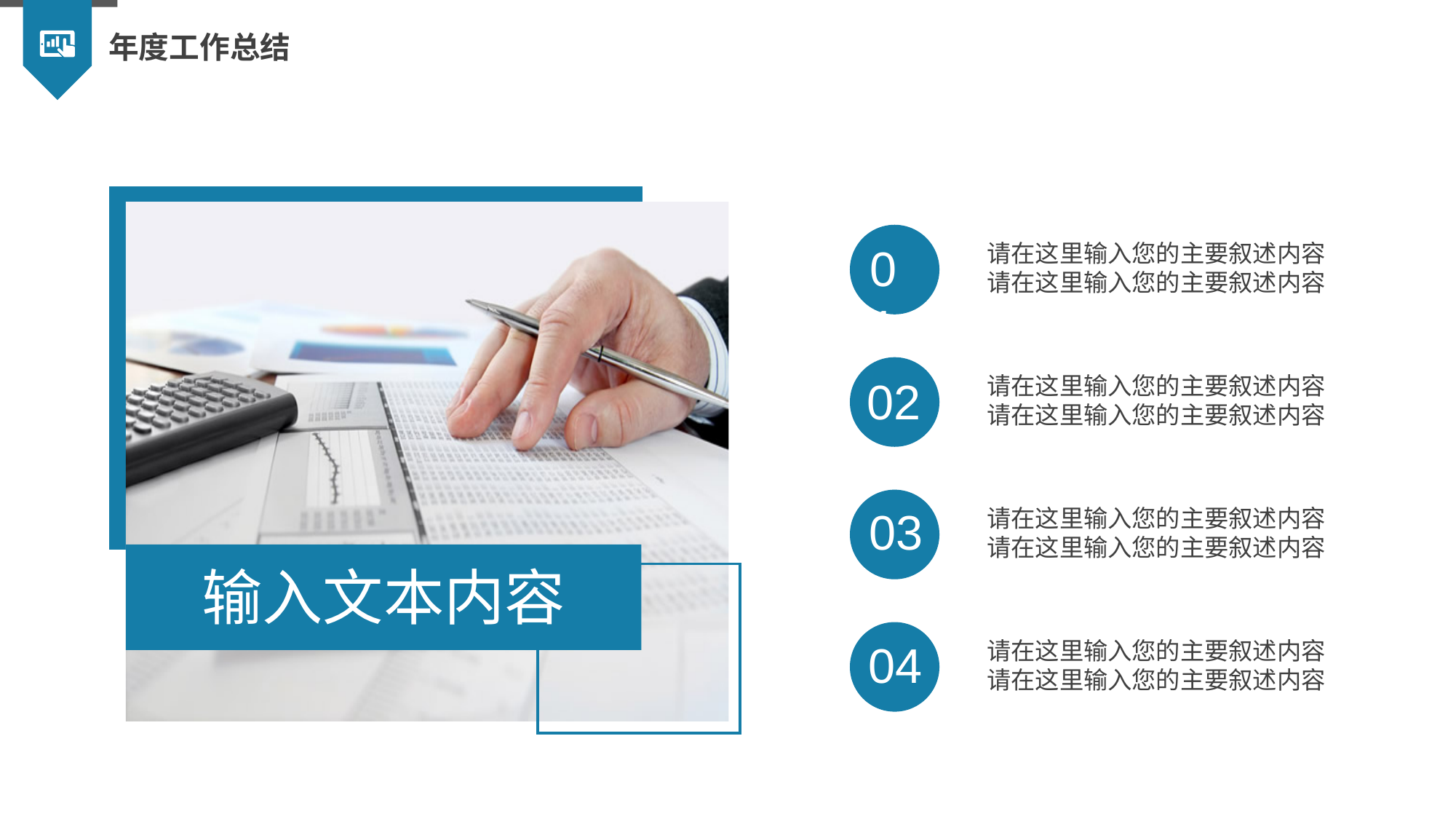

01
请在这里输入您的主要叙述内容
请在这里输入您的主要叙述内容

02
请在这里输入您的主要叙述内容
请在这里输入您的主要叙述内容

03
请在这里输入您的主要叙述内容
请在这里输入您的主要叙述内容

输入文本内容

04
请在这里输入您的主要叙述内容
请在这里输入您的主要叙述内容